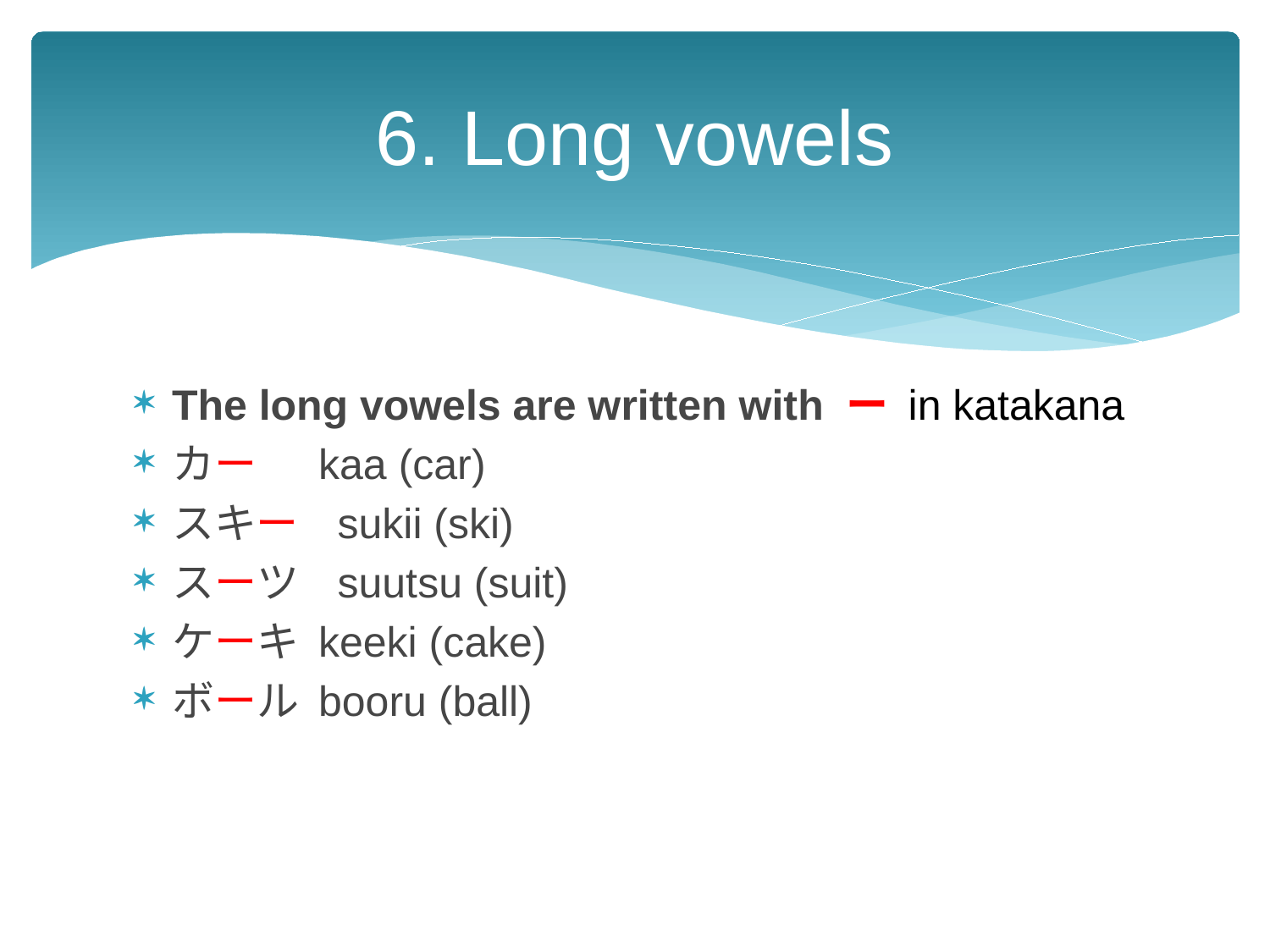

# 6. Long vowels
The long vowels are written with ー in katakana
カー　 kaa (car)
スキー   sukii (ski)
スーツ   suutsu (suit)
ケーキ keeki (cake)
ボール booru (ball)